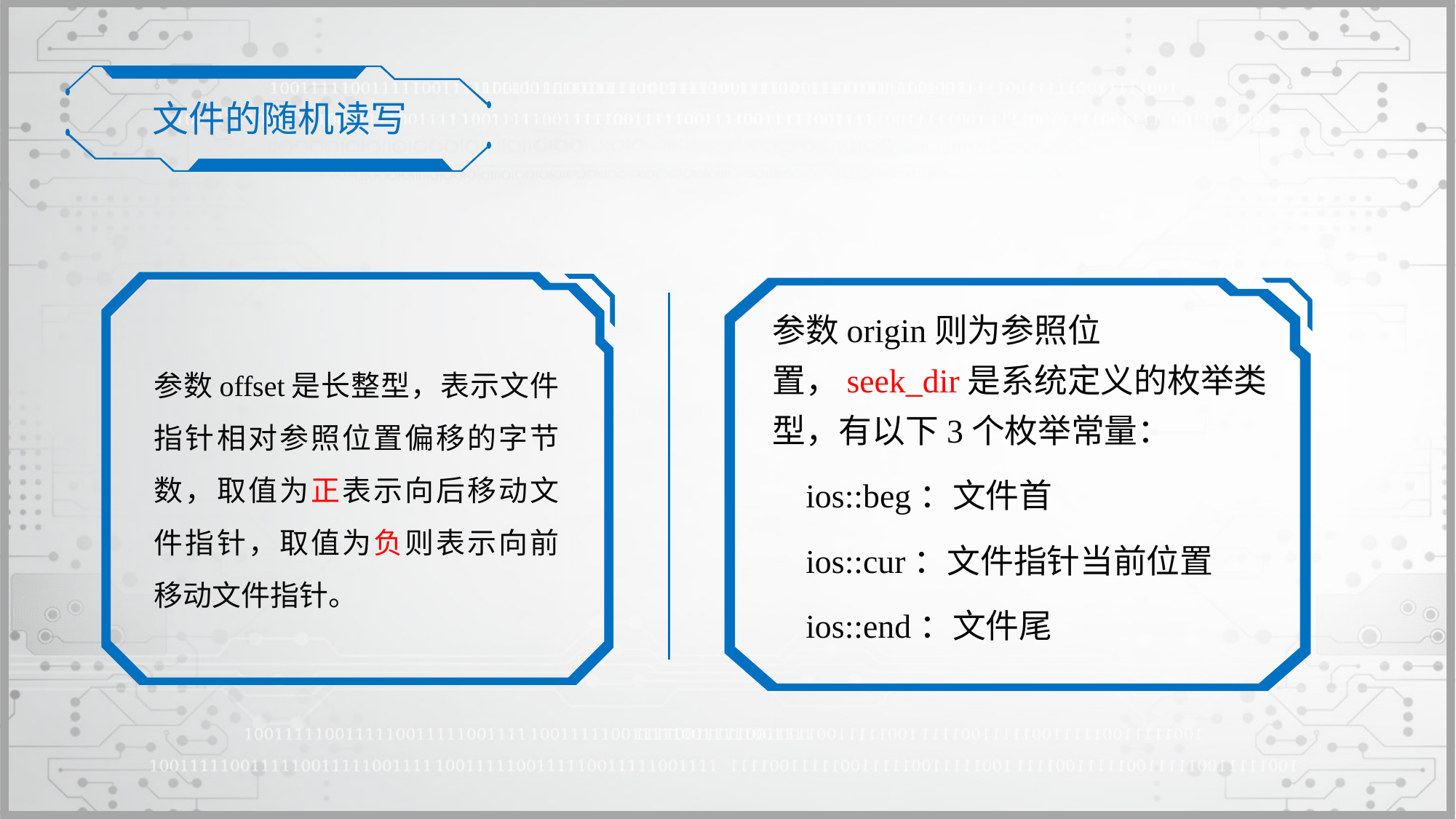

文件的随机读写

参数offset是长整型，表示文件指针相对参照位置偏移的字节数，取值为正表示向后移动文件指针，取值为负则表示向前移动文件指针。

参数origin则为参照位置，seek_dir是系统定义的枚举类型，有以下3个枚举常量：
    ios::beg：文件首
    ios::cur：文件指针当前位置
    ios::end：文件尾